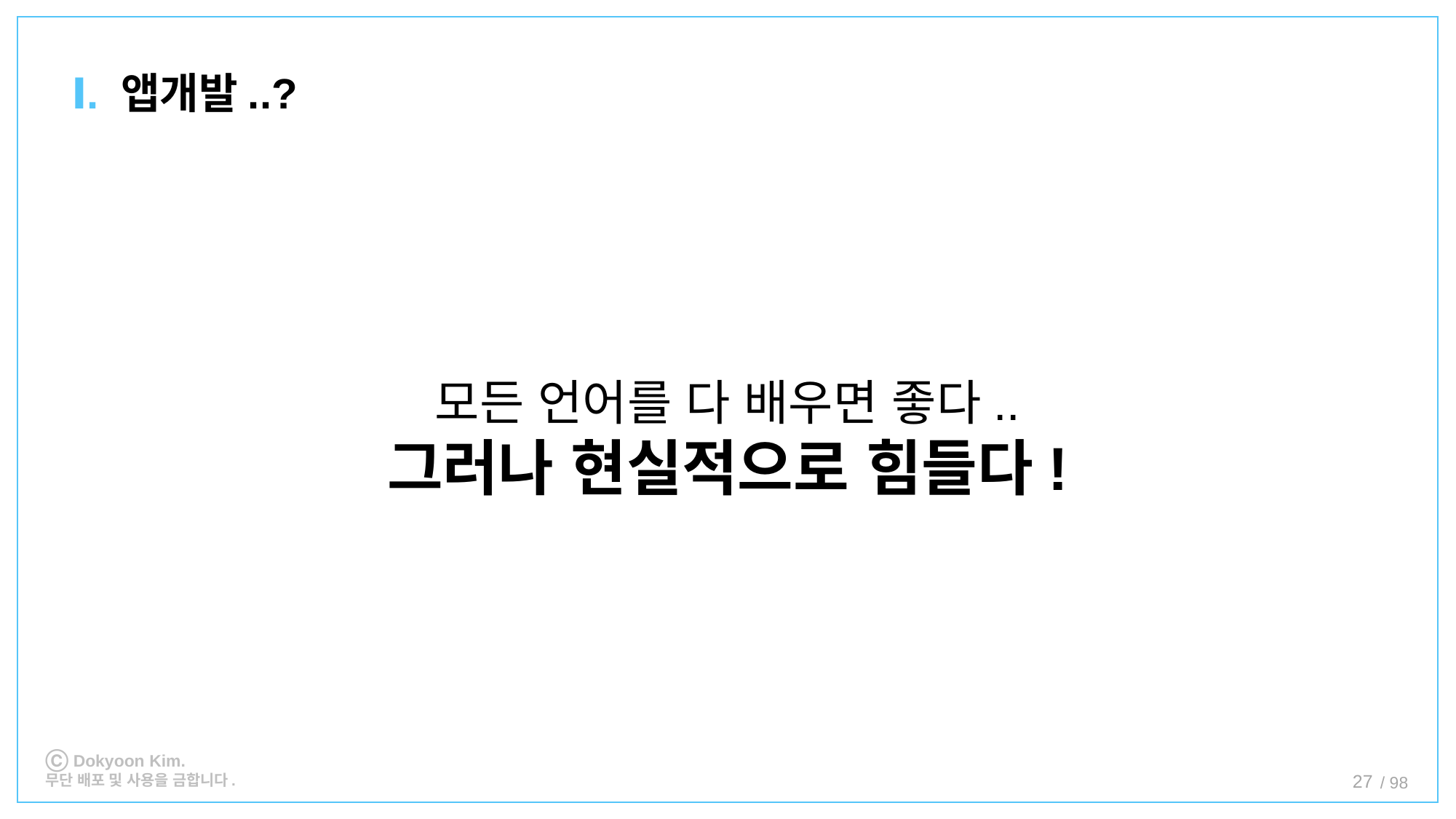

Ⅰ. 앱개발..?
모든 언어를 다 배우면 좋다..
그러나 현실적으로 힘들다!
27